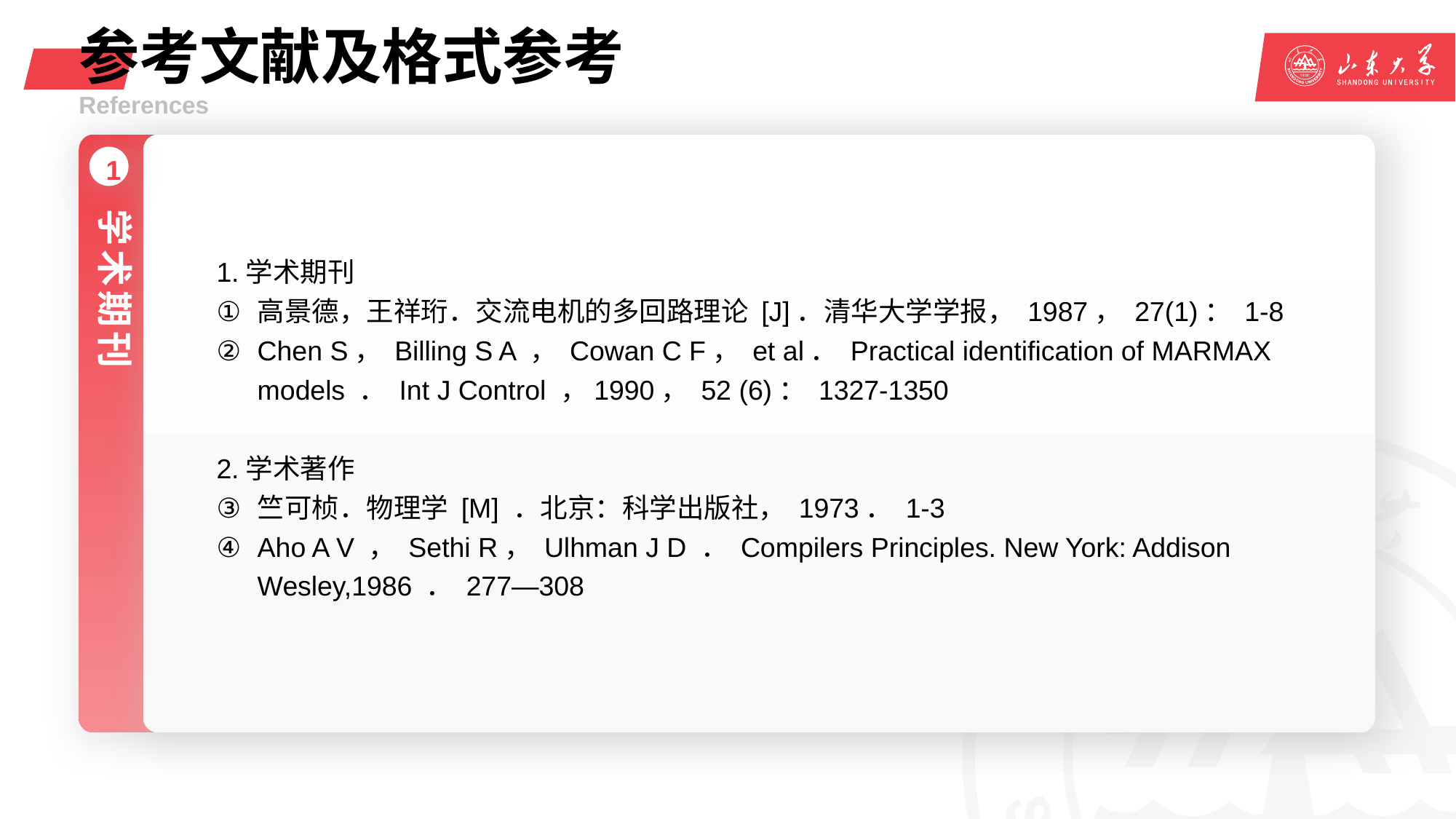

# 参考文献及格式参考
References

1.学术期刊
高景德，王祥珩．交流电机的多回路理论 [J]．清华大学学报， 1987， 27(1)： 1-8
Chen S， Billing S A ， Cowan C F， et al． Practical identification of MARMAX models ． Int J Control ，1990， 52 (6)： 1327-1350

2.学术著作
竺可桢．物理学 [M] ．北京：科学出版社， 1973． 1-3
Aho A V ， Sethi R， Ulhman J D ． Compilers Principles. New York: Addison Wesley,1986 ． 277—308
1
学术期刊